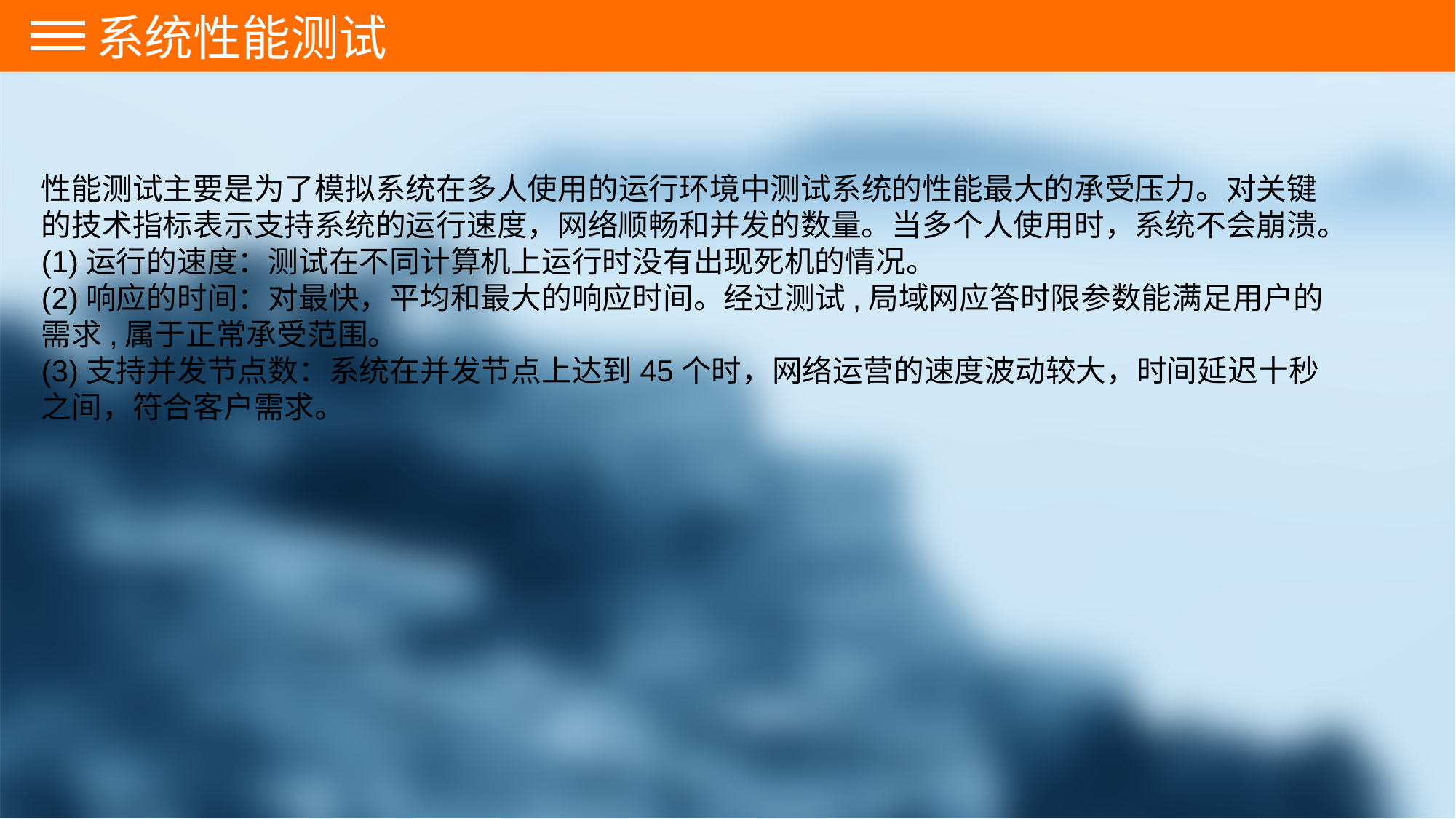

系统性能测试
性能测试主要是为了模拟系统在多人使用的运行环境中测试系统的性能最大的承受压力。对关键的技术指标表示支持系统的运行速度，网络顺畅和并发的数量。当多个人使用时，系统不会崩溃。
(1)运行的速度：测试在不同计算机上运行时没有出现死机的情况。
(2)响应的时间：对最快，平均和最大的响应时间。经过测试,局域网应答时限参数能满足用户的需求,属于正常承受范围。
(3)支持并发节点数：系统在并发节点上达到45个时，网络运营的速度波动较大，时间延迟十秒之间，符合客户需求。